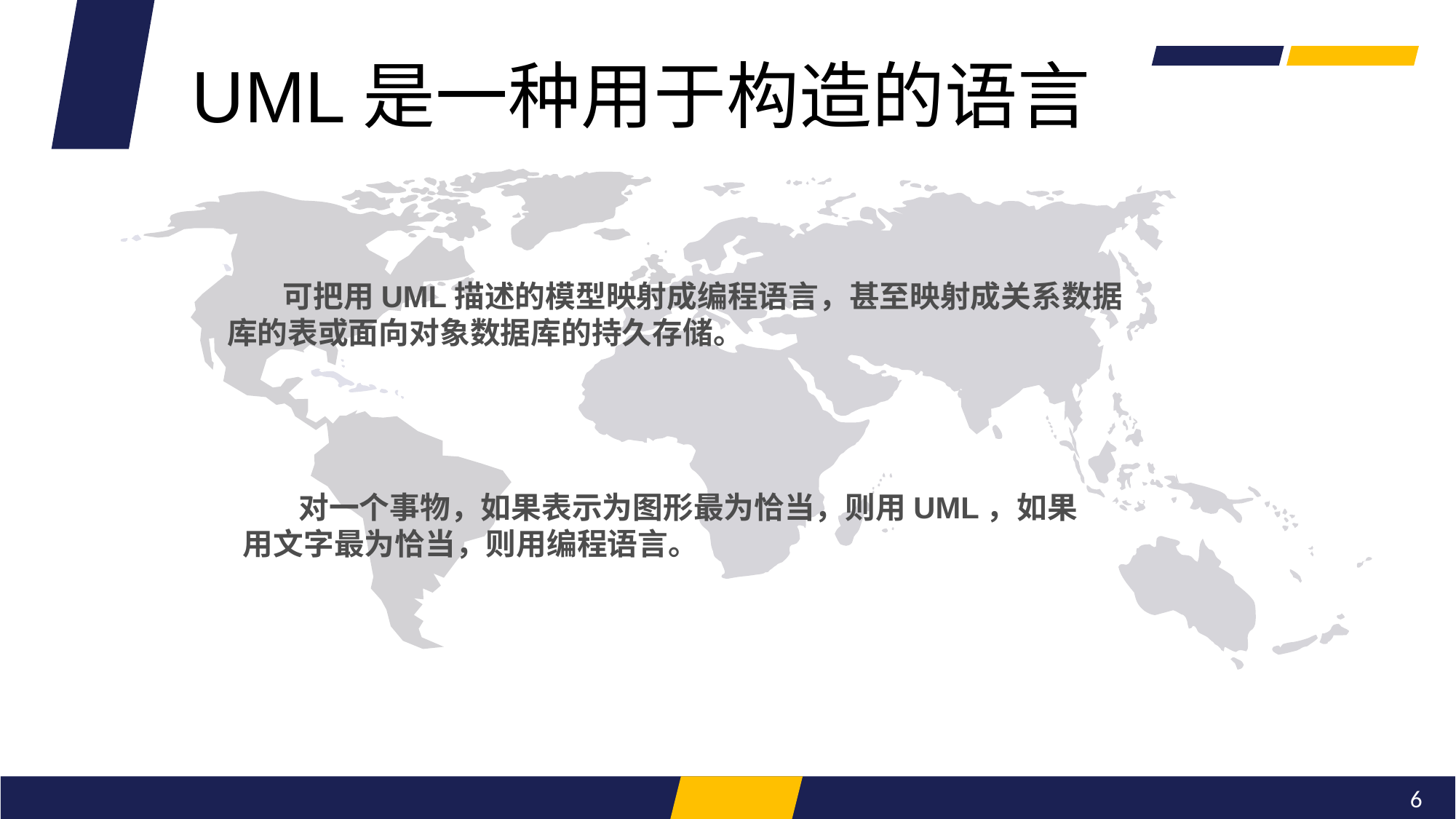

UML是一种用于构造的语言

       可把用UML描述的模型映射成编程语言，甚至映射成关系数据库的表或面向对象数据库的持久存储。

       对一个事物，如果表示为图形最为恰当，则用UML，如果用文字最为恰当，则用编程语言。
6